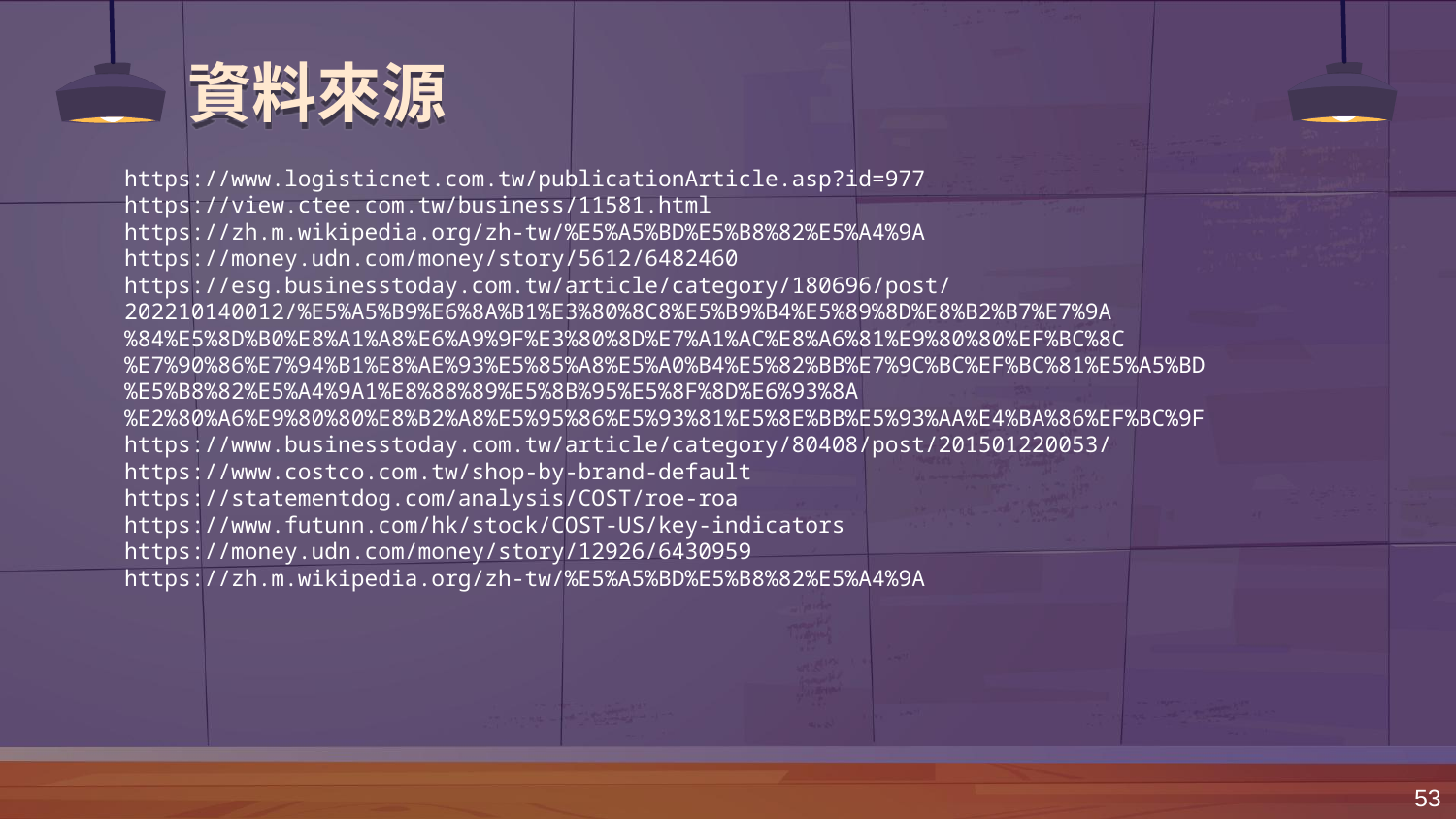

# 資料來源
https://www.logisticnet.com.tw/publicationArticle.asp?id=977
https://view.ctee.com.tw/business/11581.html
https://zh.m.wikipedia.org/zh-tw/%E5%A5%BD%E5%B8%82%E5%A4%9A
https://money.udn.com/money/story/5612/6482460
https://esg.businesstoday.com.tw/article/category/180696/post/202210140012/%E5%A5%B9%E6%8A%B1%E3%80%8C8%E5%B9%B4%E5%89%8D%E8%B2%B7%E7%9A%84%E5%8D%B0%E8%A1%A8%E6%A9%9F%E3%80%8D%E7%A1%AC%E8%A6%81%E9%80%80%EF%BC%8C%E7%90%86%E7%94%B1%E8%AE%93%E5%85%A8%E5%A0%B4%E5%82%BB%E7%9C%BC%EF%BC%81%E5%A5%BD%E5%B8%82%E5%A4%9A1%E8%88%89%E5%8B%95%E5%8F%8D%E6%93%8A%E2%80%A6%E9%80%80%E8%B2%A8%E5%95%86%E5%93%81%E5%8E%BB%E5%93%AA%E4%BA%86%EF%BC%9F
https://www.businesstoday.com.tw/article/category/80408/post/201501220053/
https://www.costco.com.tw/shop-by-brand-default
https://statementdog.com/analysis/COST/roe-roa
https://www.futunn.com/hk/stock/COST-US/key-indicators
https://money.udn.com/money/story/12926/6430959
https://zh.m.wikipedia.org/zh-tw/%E5%A5%BD%E5%B8%82%E5%A4%9A

53